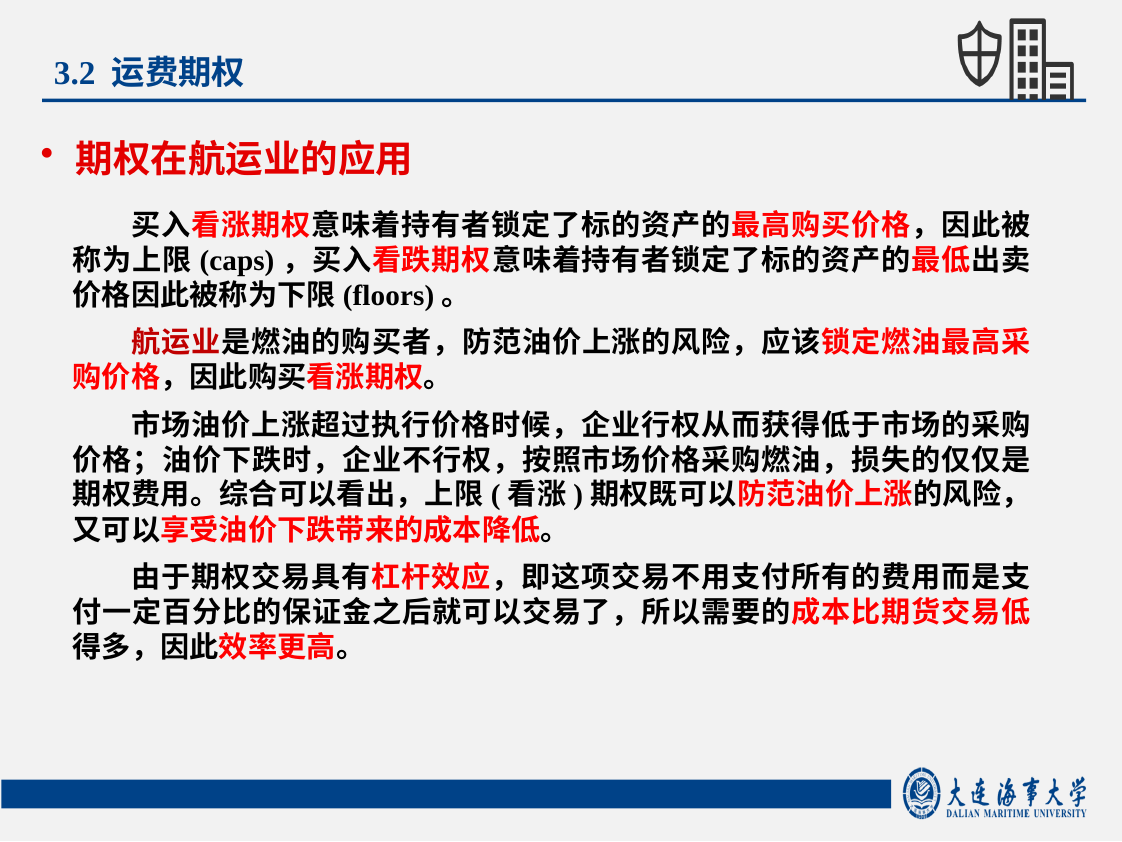

3.2 运费期权
期权在航运业的应用
买入看涨期权意味着持有者锁定了标的资产的最高购买价格，因此被称为上限(caps)，买入看跌期权意味着持有者锁定了标的资产的最低出卖价格因此被称为下限(floors)。
航运业是燃油的购买者，防范油价上涨的风险，应该锁定燃油最高采购价格，因此购买看涨期权。
市场油价上涨超过执行价格时候，企业行权从而获得低于市场的采购价格；油价下跌时，企业不行权，按照市场价格采购燃油，损失的仅仅是期权费用。综合可以看出，上限(看涨)期权既可以防范油价上涨的风险，又可以享受油价下跌带来的成本降低。
由于期权交易具有杠杆效应，即这项交易不用支付所有的费用而是支付一定百分比的保证金之后就可以交易了，所以需要的成本比期货交易低得多，因此效率更高。